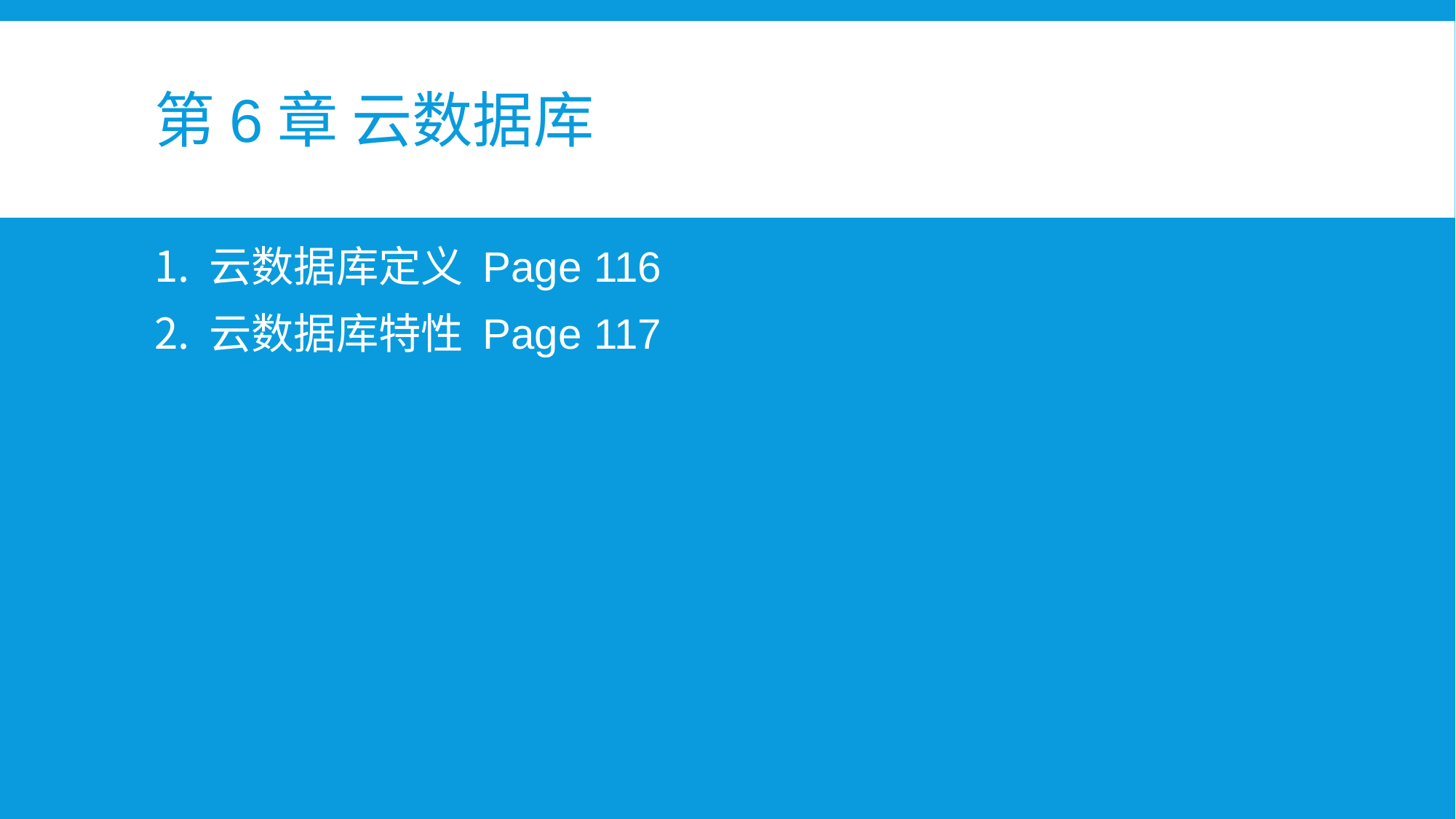

# 第6章 云数据库
云数据库定义 Page 116
云数据库特性 Page 117